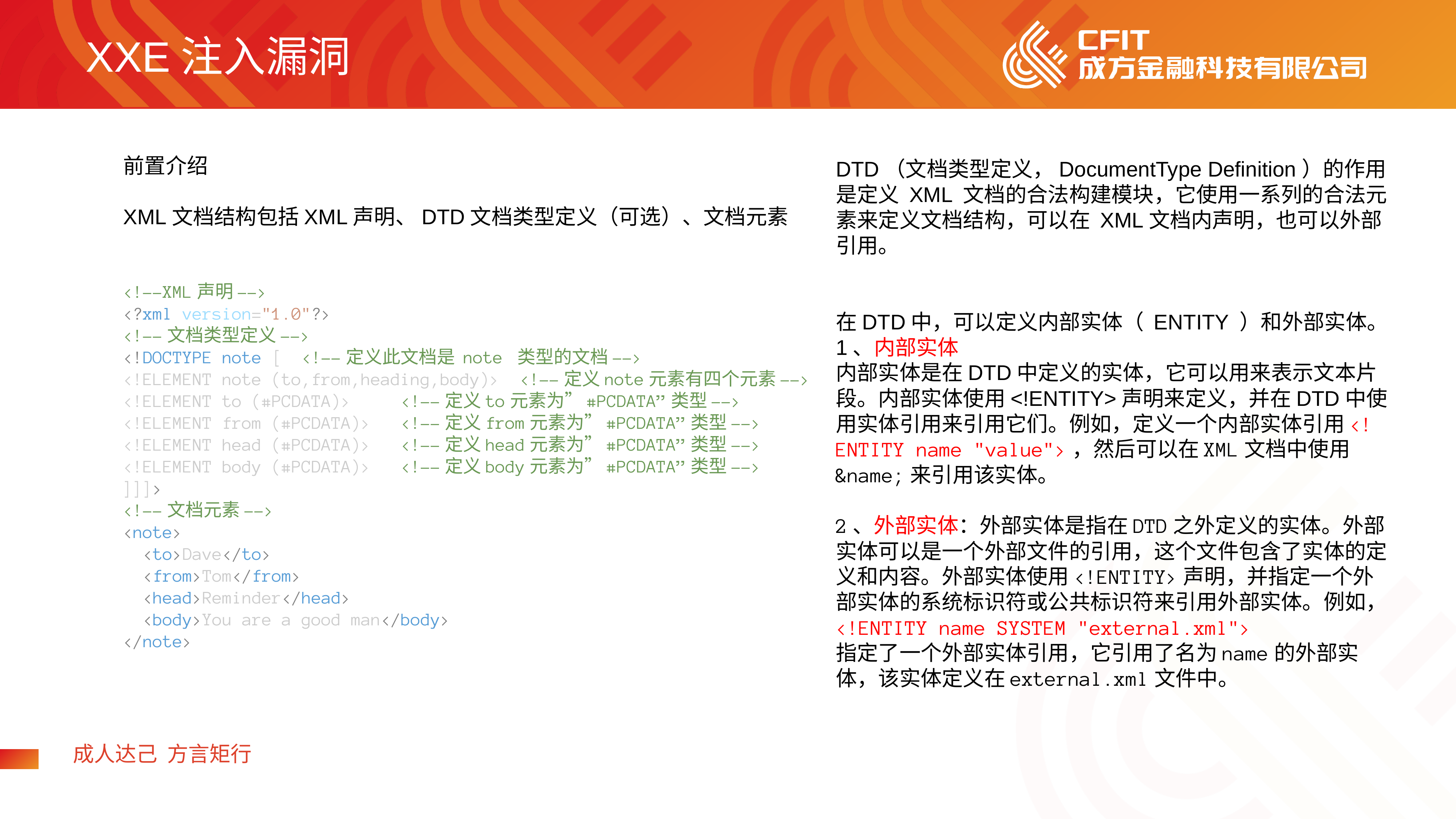

XXE注入漏洞
前置介绍

XML文档结构包括XML声明、DTD文档类型定义（可选）、文档元素

<!--XML声明-->
<?xml version="1.0"?>
<!--文档类型定义-->
<!DOCTYPE note [  <!--定义此文档是 note 类型的文档-->
<!ELEMENT note (to,from,heading,body)>  <!--定义note元素有四个元素-->
<!ELEMENT to (#PCDATA)>     <!--定义to元素为”#PCDATA”类型-->
<!ELEMENT from (#PCDATA)>   <!--定义from元素为”#PCDATA”类型-->
<!ELEMENT head (#PCDATA)>   <!--定义head元素为”#PCDATA”类型-->
<!ELEMENT body (#PCDATA)>   <!--定义body元素为”#PCDATA”类型-->
]]]>
<!--文档元素-->
<note>
  <to>Dave</to>
  <from>Tom</from>
  <head>Reminder</head>
  <body>You are a good man</body>
</note>

DTD（文档类型定义，DocumentType Definition）的作用是定义 XML 文档的合法构建模块，它使用一系列的合法元素来定义文档结构，可以在 XML文档内声明，也可以外部引用。

在DTD中，可以定义内部实体（ ENTITY ）和外部实体。
1、内部实体
内部实体是在DTD中定义的实体，它可以用来表示文本片段。内部实体使用<!ENTITY>声明来定义，并在DTD中使用实体引用来引用它们。例如，定义一个内部实体引用<!ENTITY name "value">，然后可以在XML文档中使用&name;来引用该实体。

2、外部实体：外部实体是指在DTD之外定义的实体。外部实体可以是一个外部文件的引用，这个文件包含了实体的定义和内容。外部实体使用<!ENTITY>声明，并指定一个外部实体的系统标识符或公共标识符来引用外部实体。例如， <!ENTITY name SYSTEM "external.xml">
指定了一个外部实体引用，它引用了名为name的外部实体，该实体定义在external.xml文件中。